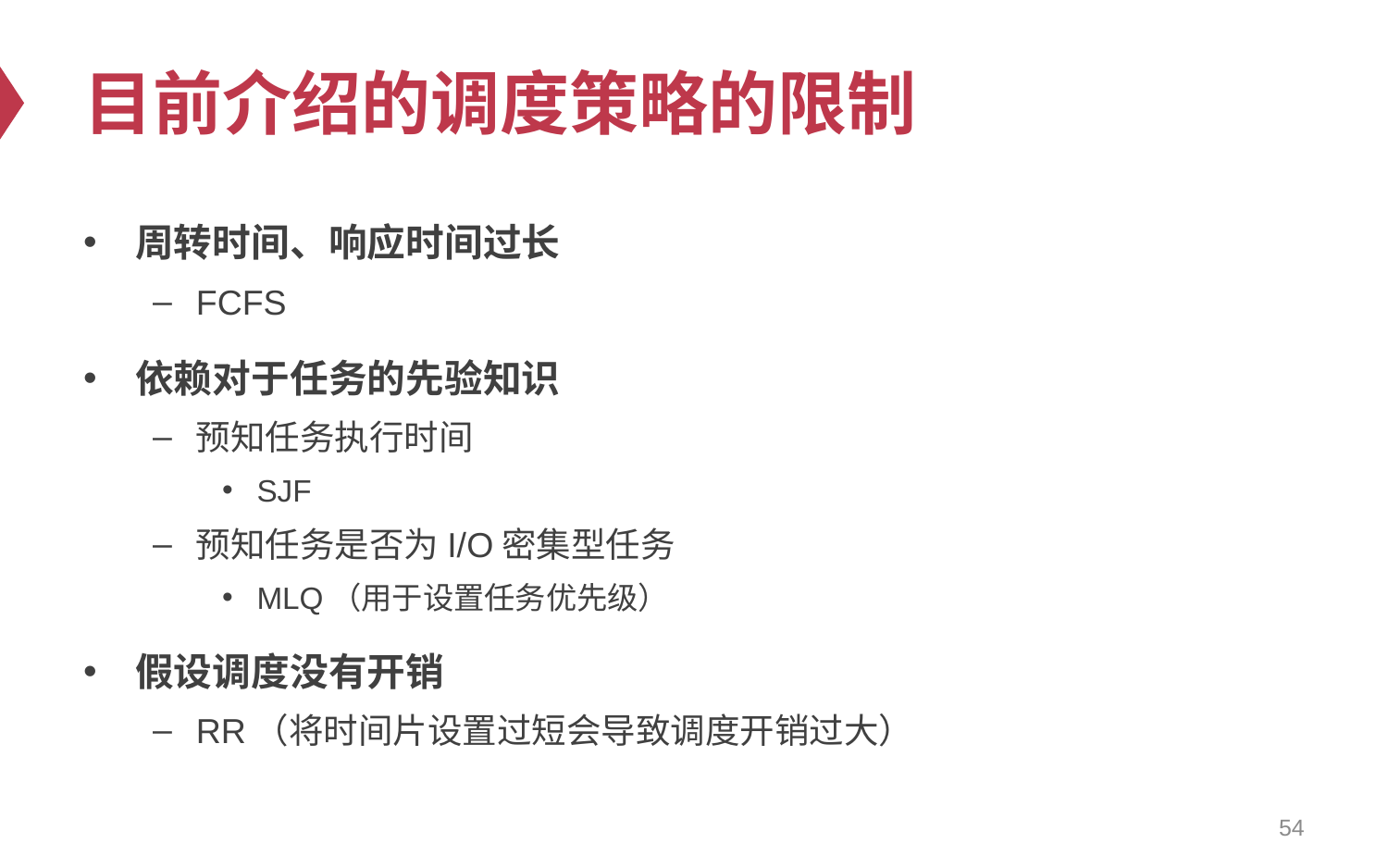

# 目前介绍的调度策略的限制
周转时间、响应时间过长
FCFS
依赖对于任务的先验知识
预知任务执行时间
SJF
预知任务是否为I/O密集型任务
MLQ（用于设置任务优先级）
假设调度没有开销
RR（将时间片设置过短会导致调度开销过大）

54